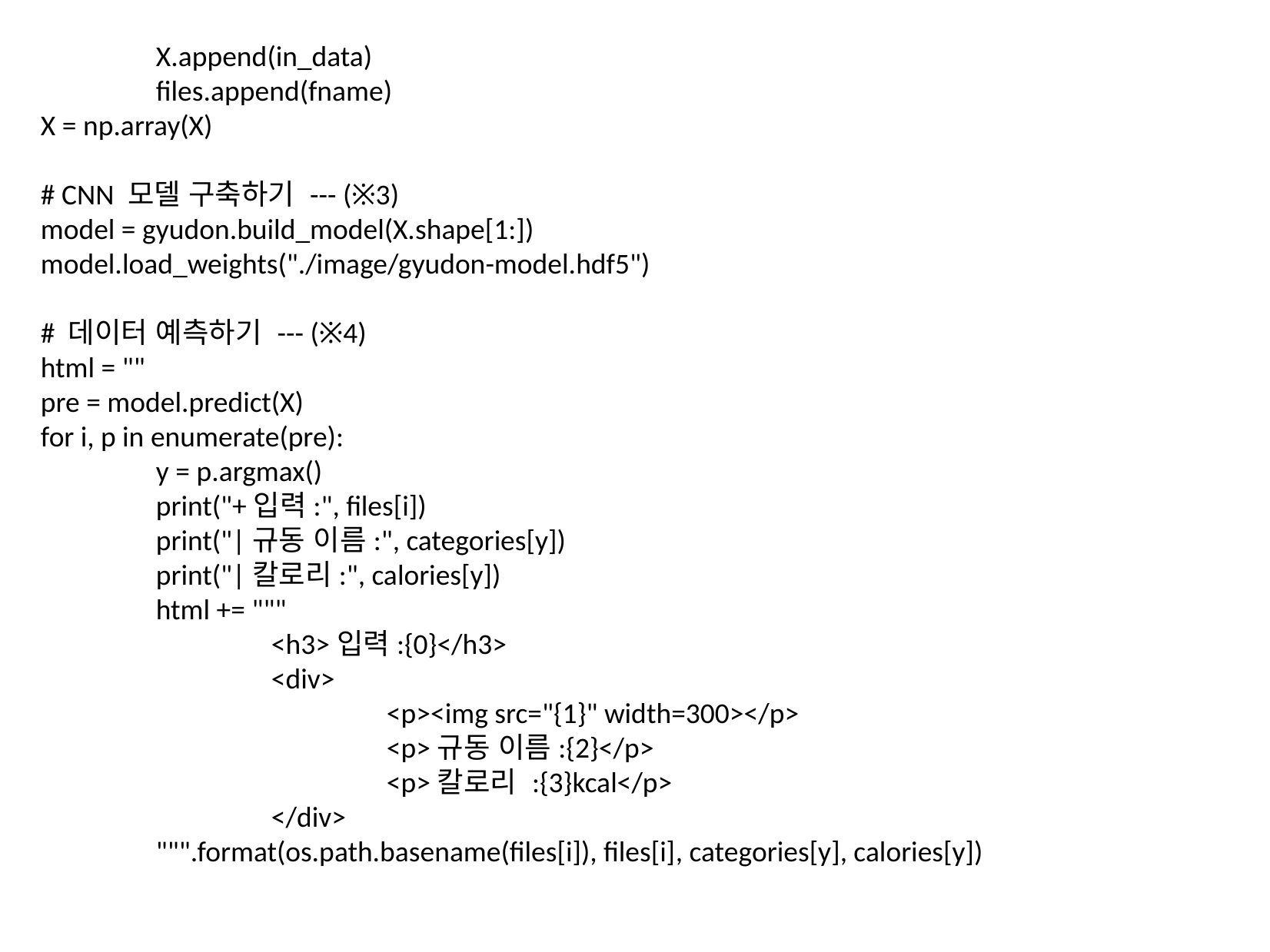

X.append(in_data)
	files.append(fname)
X = np.array(X)

# CNN 모델 구축하기 --- (※3)
model = gyudon.build_model(X.shape[1:])
model.load_weights("./image/gyudon-model.hdf5")

# 데이터 예측하기 --- (※4)
html = ""
pre = model.predict(X)
for i, p in enumerate(pre):
	y = p.argmax()
	print("+입력:", files[i])
	print("|규동 이름:", categories[y])
	print("|칼로리:", calories[y])
	html += """
		<h3>입력:{0}</h3>
		<div>
			<p><img src="{1}" width=300></p>
			<p>규동 이름:{2}</p>
			<p>칼로리 :{3}kcal</p>
		</div>
	""".format(os.path.basename(files[i]), files[i], categories[y], calories[y])